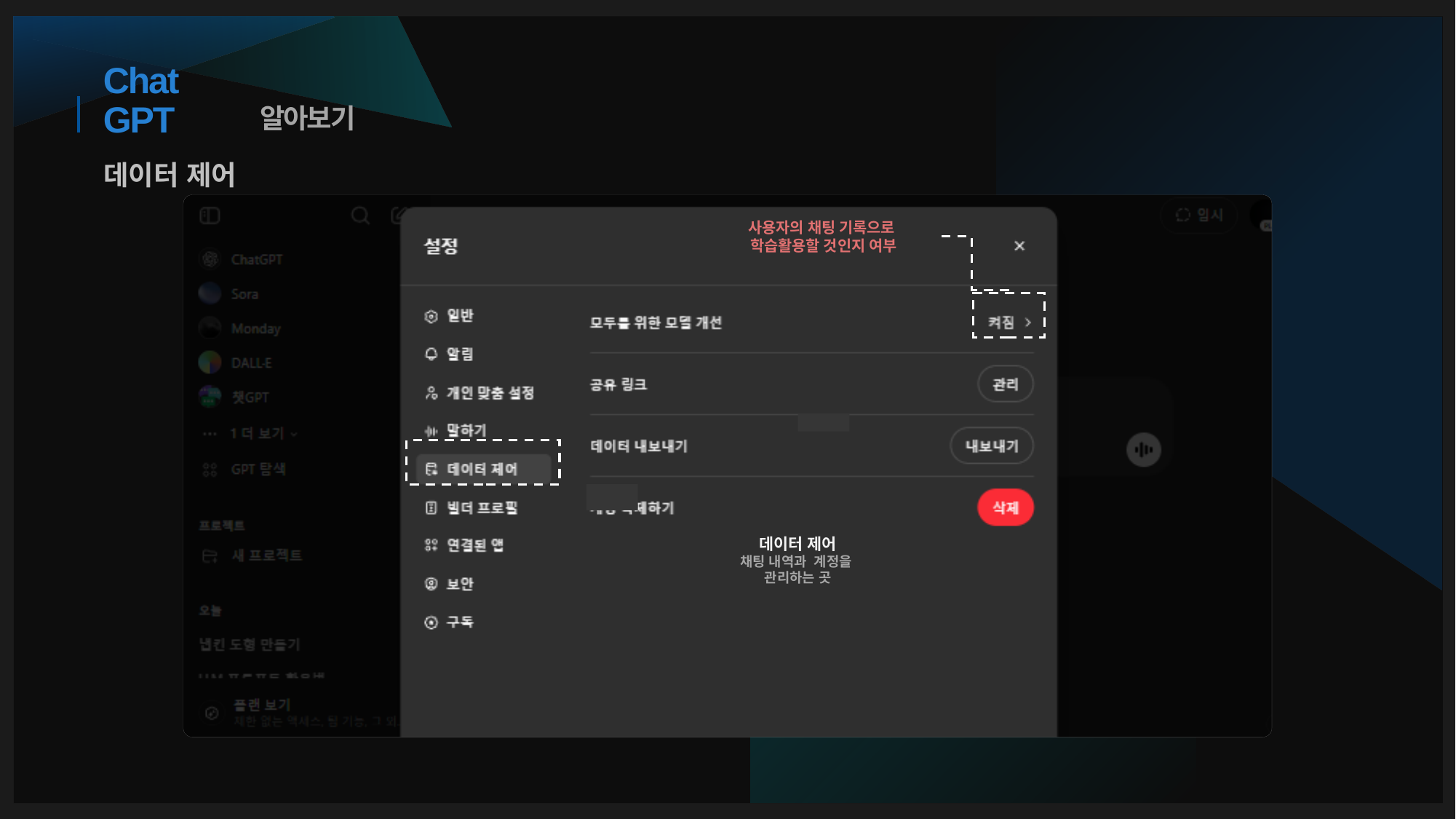

알아보기
# Chat GPT
데이터 제어

사용자의 채팅 기록으로
학습활용할 것인지 여부

무료 모델

데이터 제어
채팅 내역과  계정을
관리하는 곳